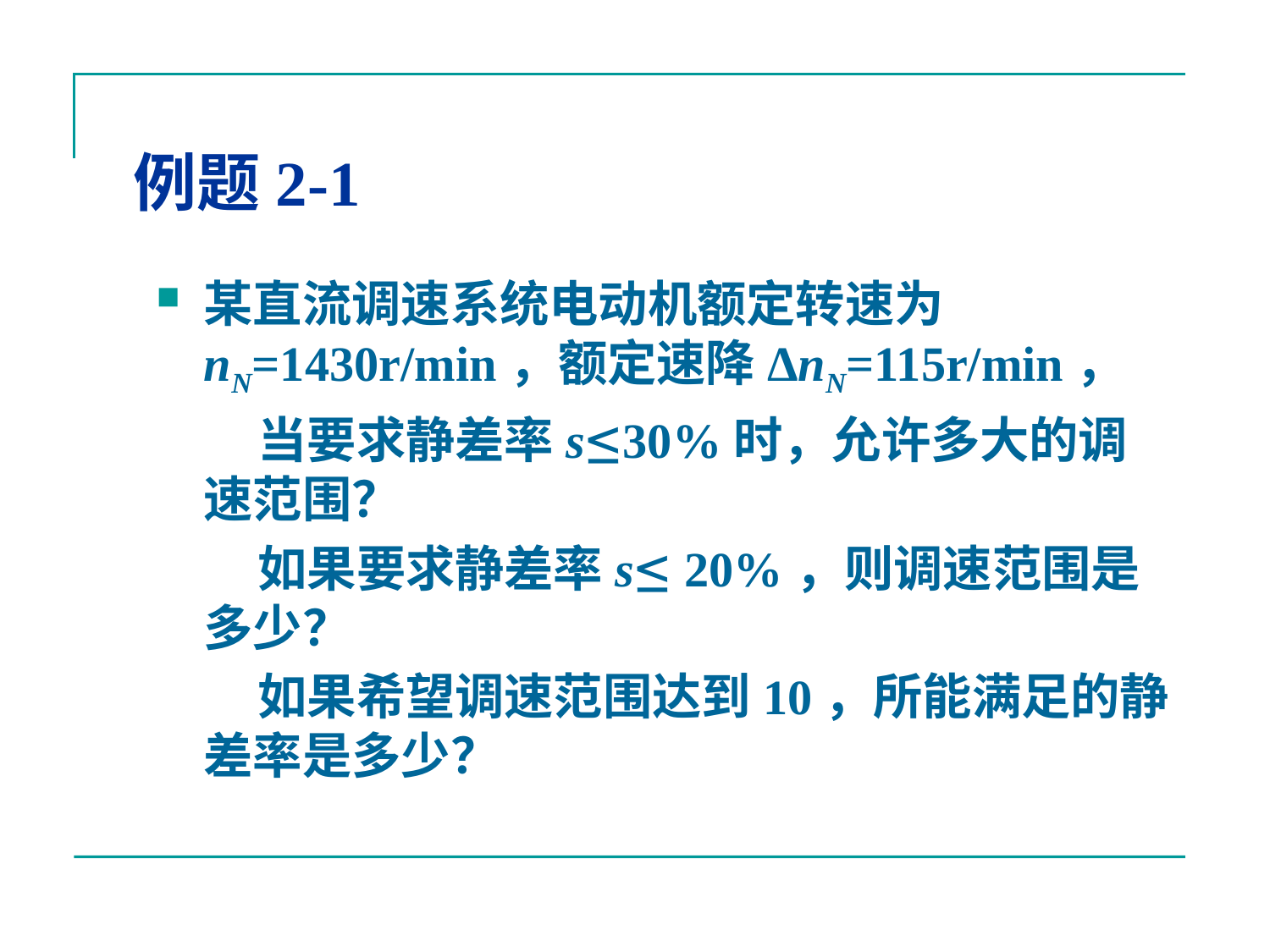

# 例题2-1
某直流调速系统电动机额定转速为nN=1430r/min，额定速降ΔnN=115r/min，
        当要求静差率s≤30%时，允许多大的调速范围？
        如果要求静差率s≤ 20%，则调速范围是多少？
        如果希望调速范围达到10，所能满足的静差率是多少？